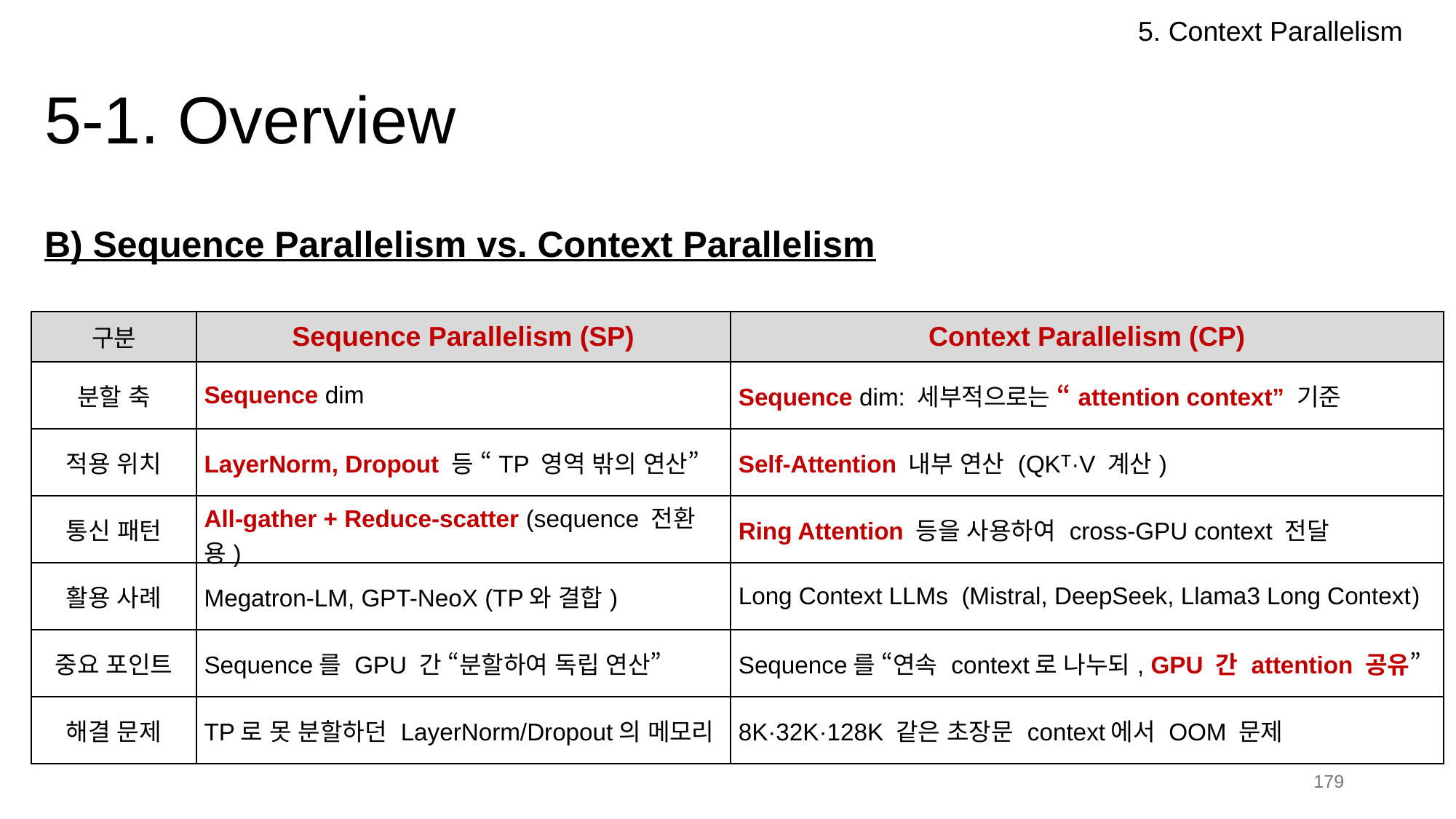

5. Context Parallelism
# 5-1. Overview
B) Sequence Parallelism vs. Context Parallelism

| 구분 | Sequence Parallelism (SP) | Context Parallelism (CP) |
| --- | --- | --- |
| 분할 축 | Sequence dim | Sequence dim: 세부적으로는 “attention context” 기준 |
| 적용 위치 | LayerNorm, Dropout 등 “TP 영역 밖의 연산” | Self-Attention 내부 연산 (QKᵀ·V 계산) |
| 통신 패턴 | All-gather + Reduce-scatter (sequence 전환용) | Ring Attention 등을 사용하여 cross-GPU context 전달 |
| 활용 사례 | Megatron-LM, GPT-NeoX (TP와 결합) | Long Context LLMs (Mistral, DeepSeek, Llama3 Long Context) |
| 중요 포인트 | Sequence를 GPU 간 “분할하여 독립 연산” | Sequence를 “연속 context로 나누되, GPU 간 attention 공유” |
| 해결 문제 | TP로 못 분할하던 LayerNorm/Dropout의 메모리 | 8K·32K·128K 같은 초장문 context에서 OOM 문제 |
179